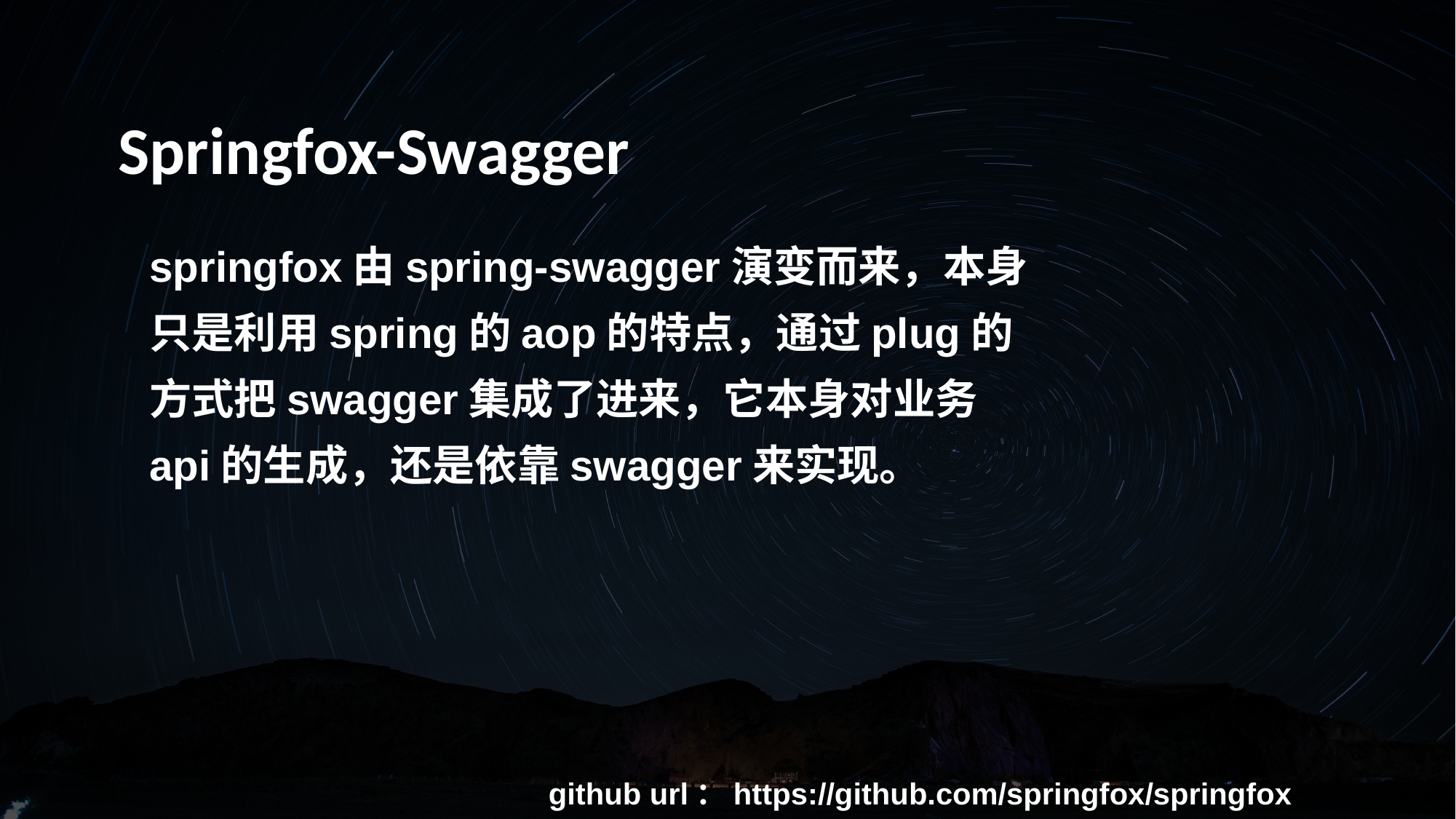

Springfox-Swagger
springfox由spring-swagger演变而来，本身只是利用spring的aop的特点，通过plug的方式把swagger集成了进来，它本身对业务api的生成，还是依靠swagger来实现。
github url：https://github.com/springfox/springfox